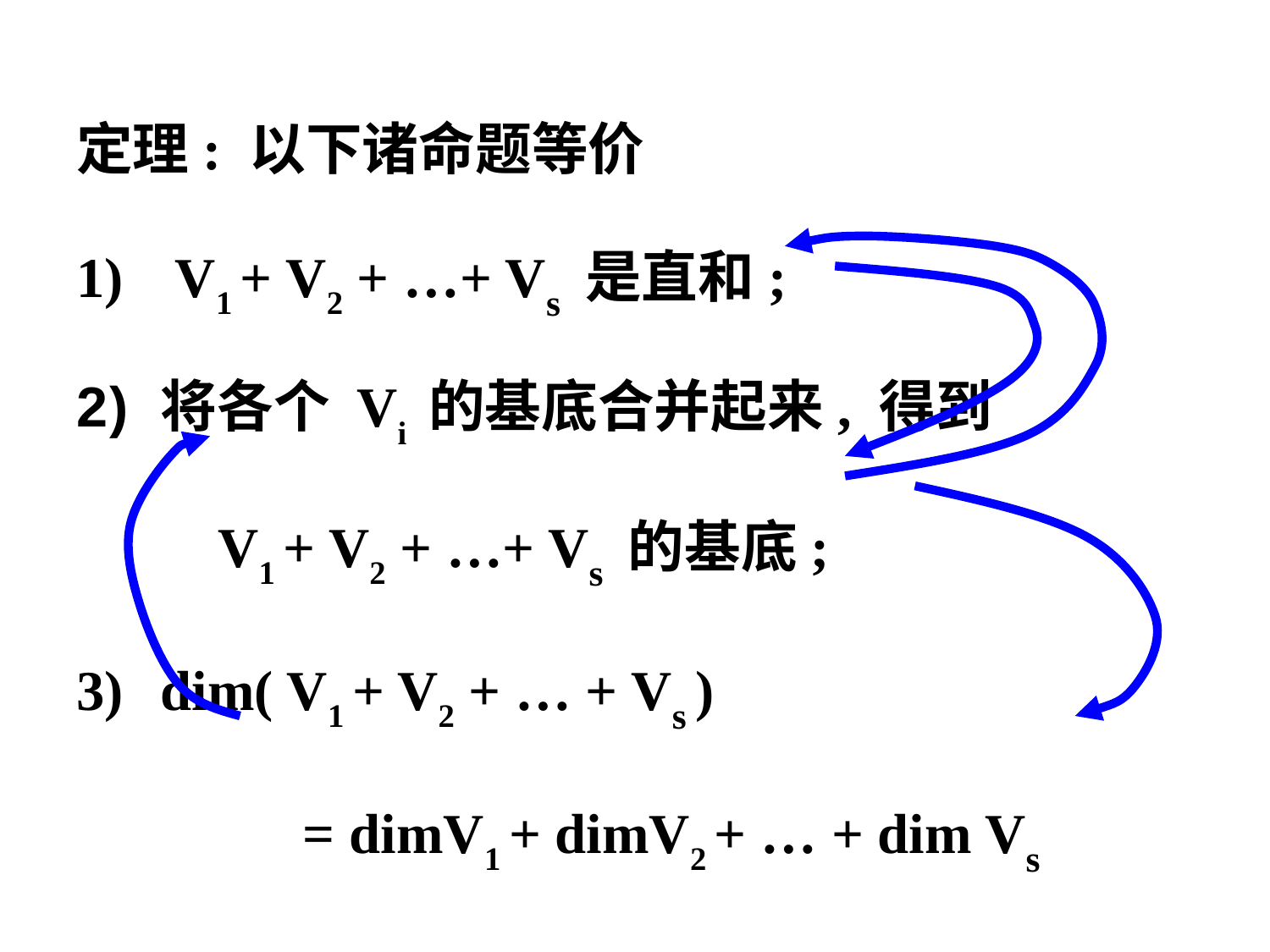

定理: 以下诸命题等价
 V1 + V2 + …+ Vs 是直和;
将各个 Vi 的基底合并起来, 得到
          V1 + V2 + …+ Vs 的基底;
dim( V1 + V2 + … + Vs )
                = dimV1 + dimV2 + … + dim Vs